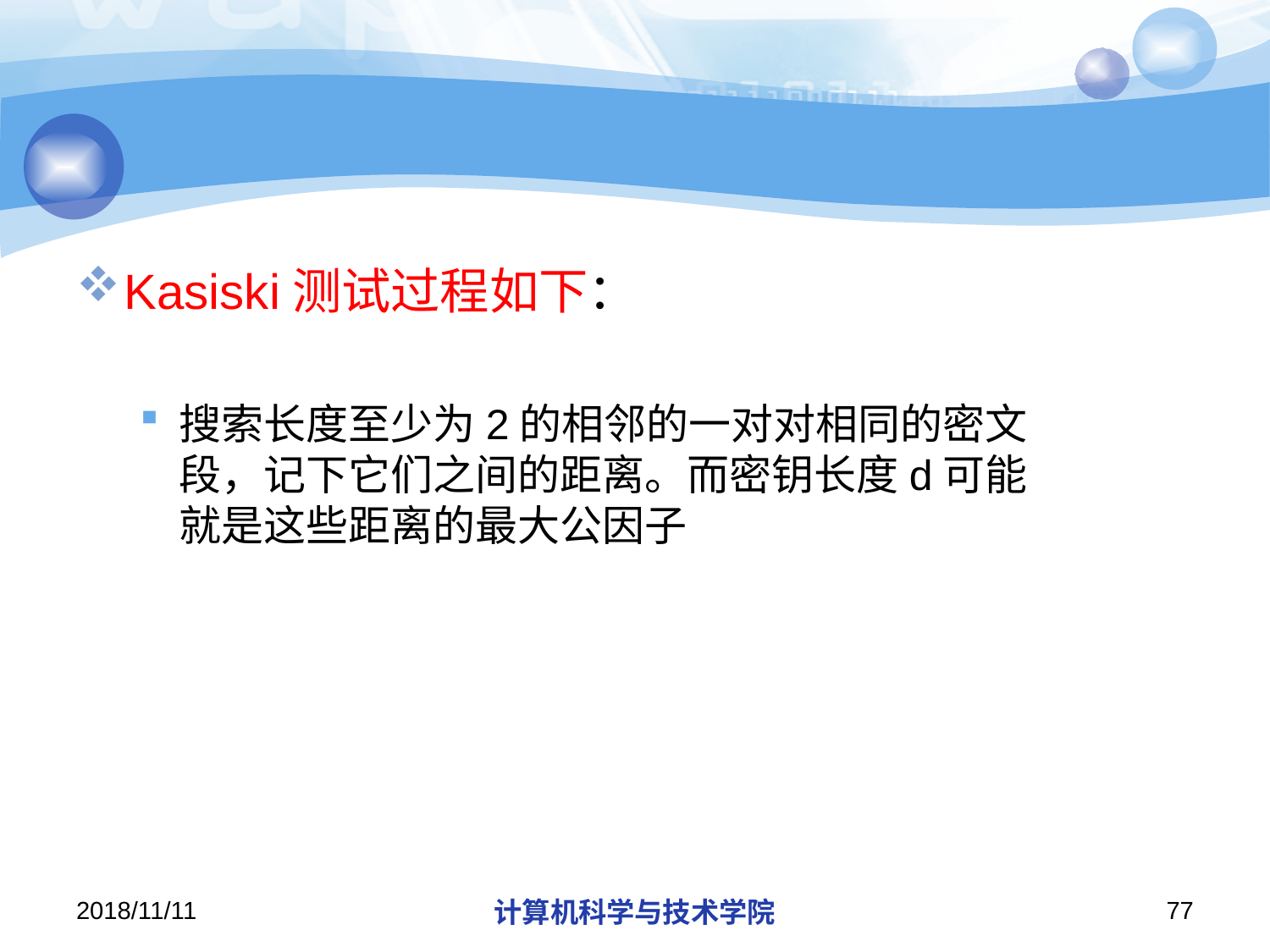

#
Kasiski测试过程如下：

搜索长度至少为2的相邻的一对对相同的密文段，记下它们之间的距离。而密钥长度d可能就是这些距离的最大公因子

2018/11/11
计算机科学与技术学院
77